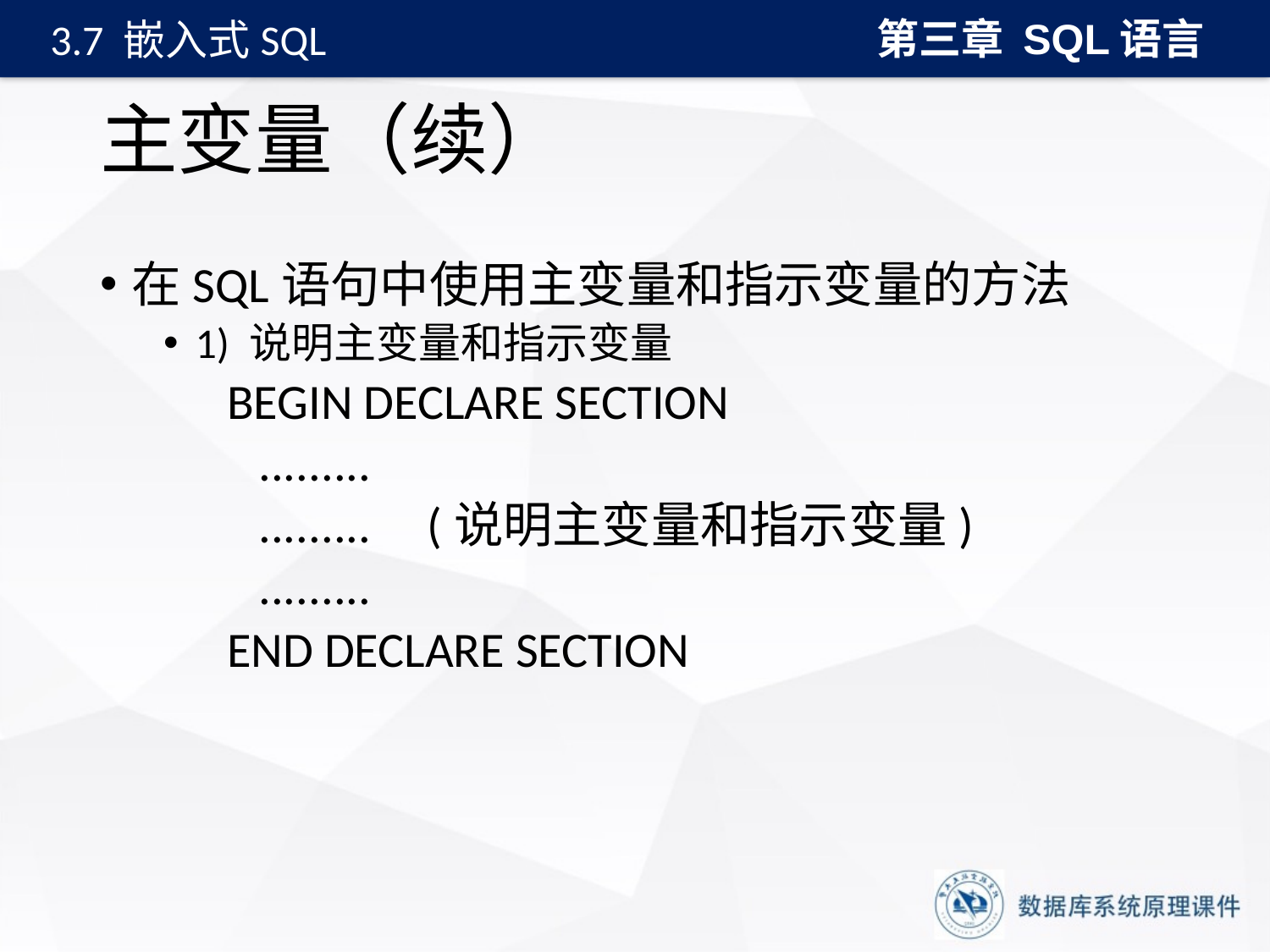

第三章 SQL语言
3.7 嵌入式SQL
# 主变量（续）
在SQL语句中使用主变量和指示变量的方法
1) 说明主变量和指示变量
BEGIN DECLARE SECTION
	.........
	.........     (说明主变量和指示变量)
	.........
END DECLARE SECTION